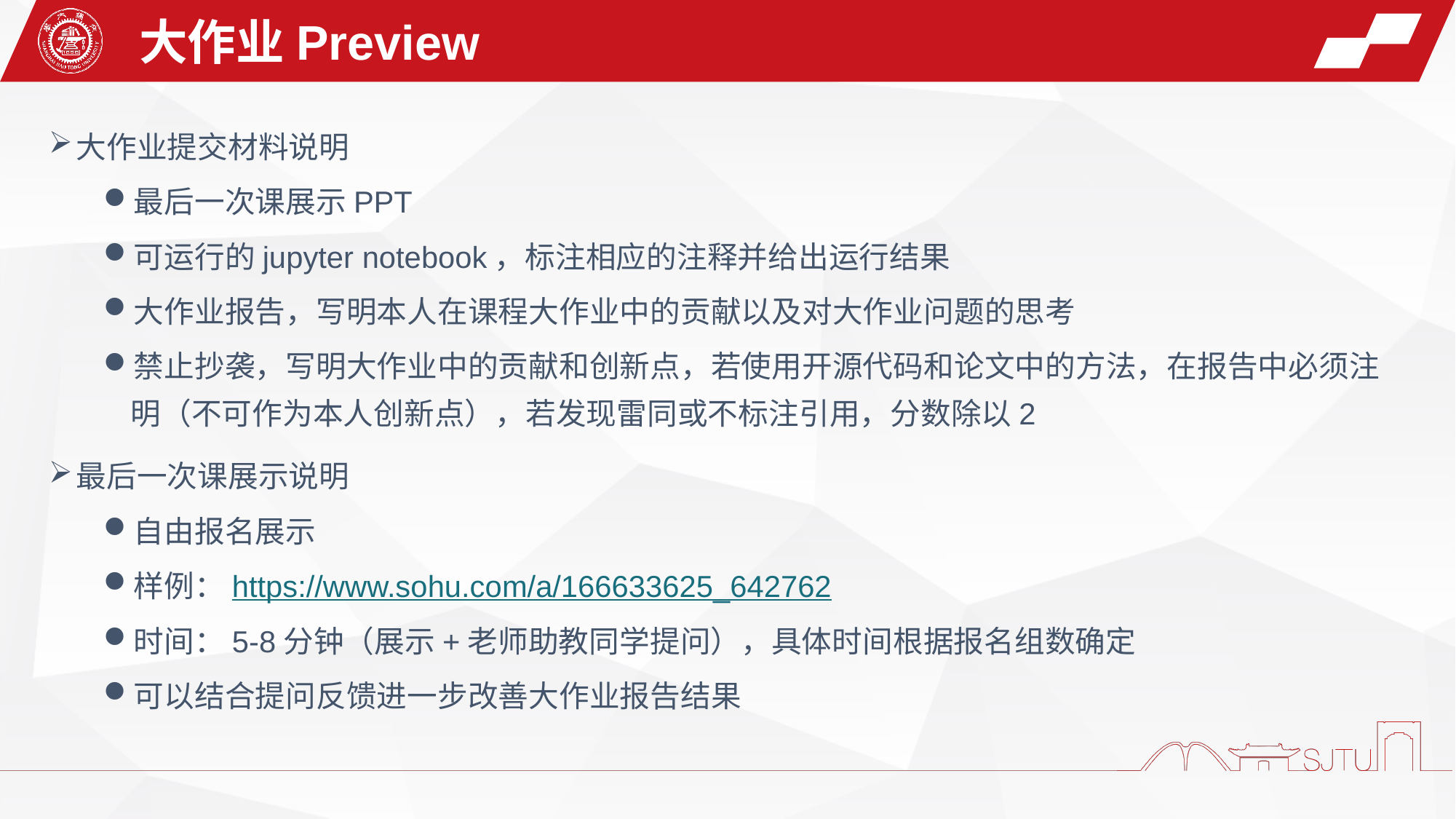

大作业Preview
大作业提交材料说明
最后一次课展示PPT
可运行的jupyter notebook，标注相应的注释并给出运行结果
大作业报告，写明本人在课程大作业中的贡献以及对大作业问题的思考
禁止抄袭，写明大作业中的贡献和创新点，若使用开源代码和论文中的方法，在报告中必须注明（不可作为本人创新点），若发现雷同或不标注引用，分数除以2
最后一次课展示说明
自由报名展示
样例：https://www.sohu.com/a/166633625_642762
时间：5-8分钟（展示+老师助教同学提问），具体时间根据报名组数确定
可以结合提问反馈进一步改善大作业报告结果

2